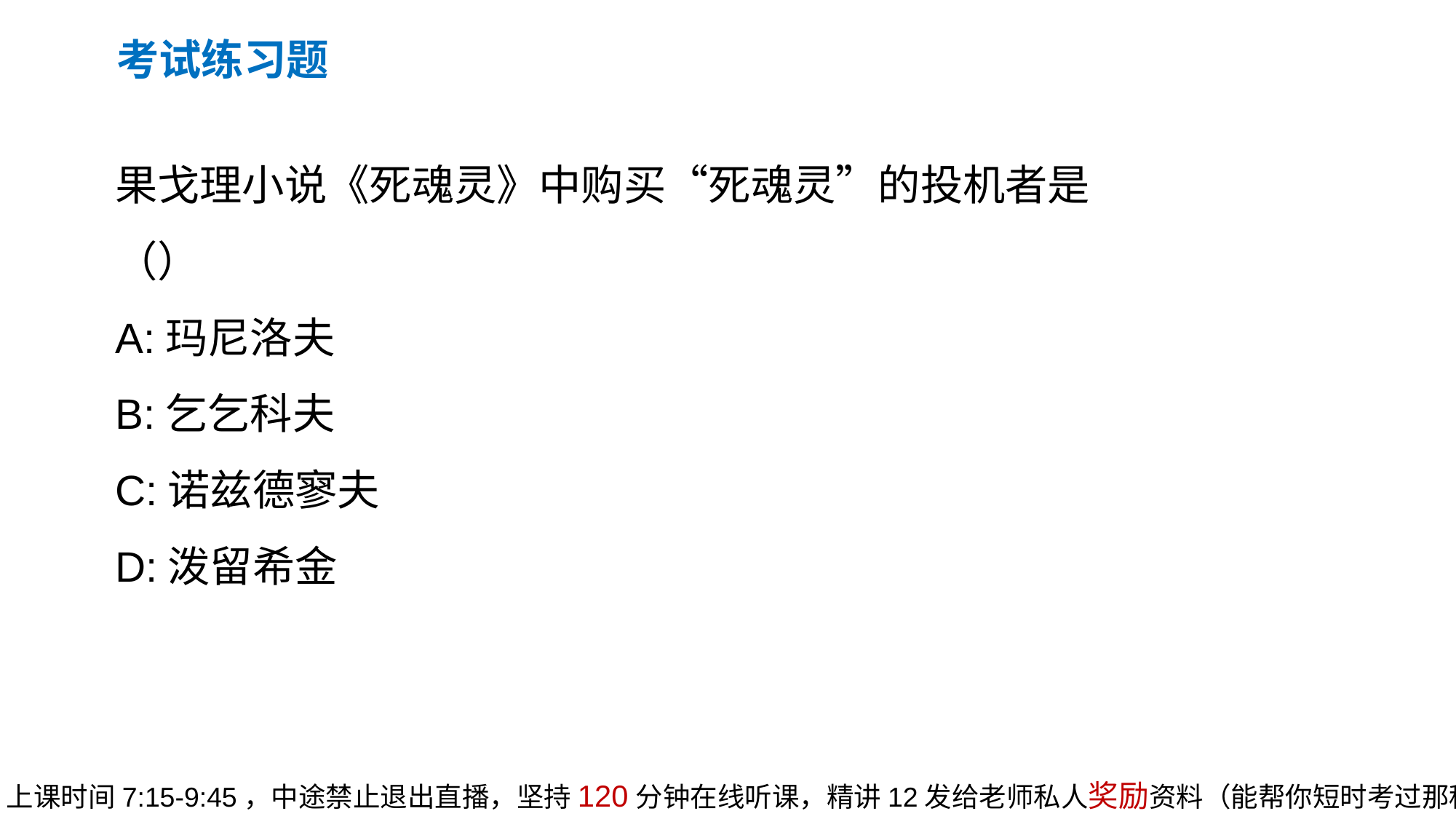

考试练习题
果戈理小说《死魂灵》中购买“死魂灵”的投机者是（）
A:玛尼洛夫
B:乞乞科夫
C:诺兹德寥夫
D:泼留希金